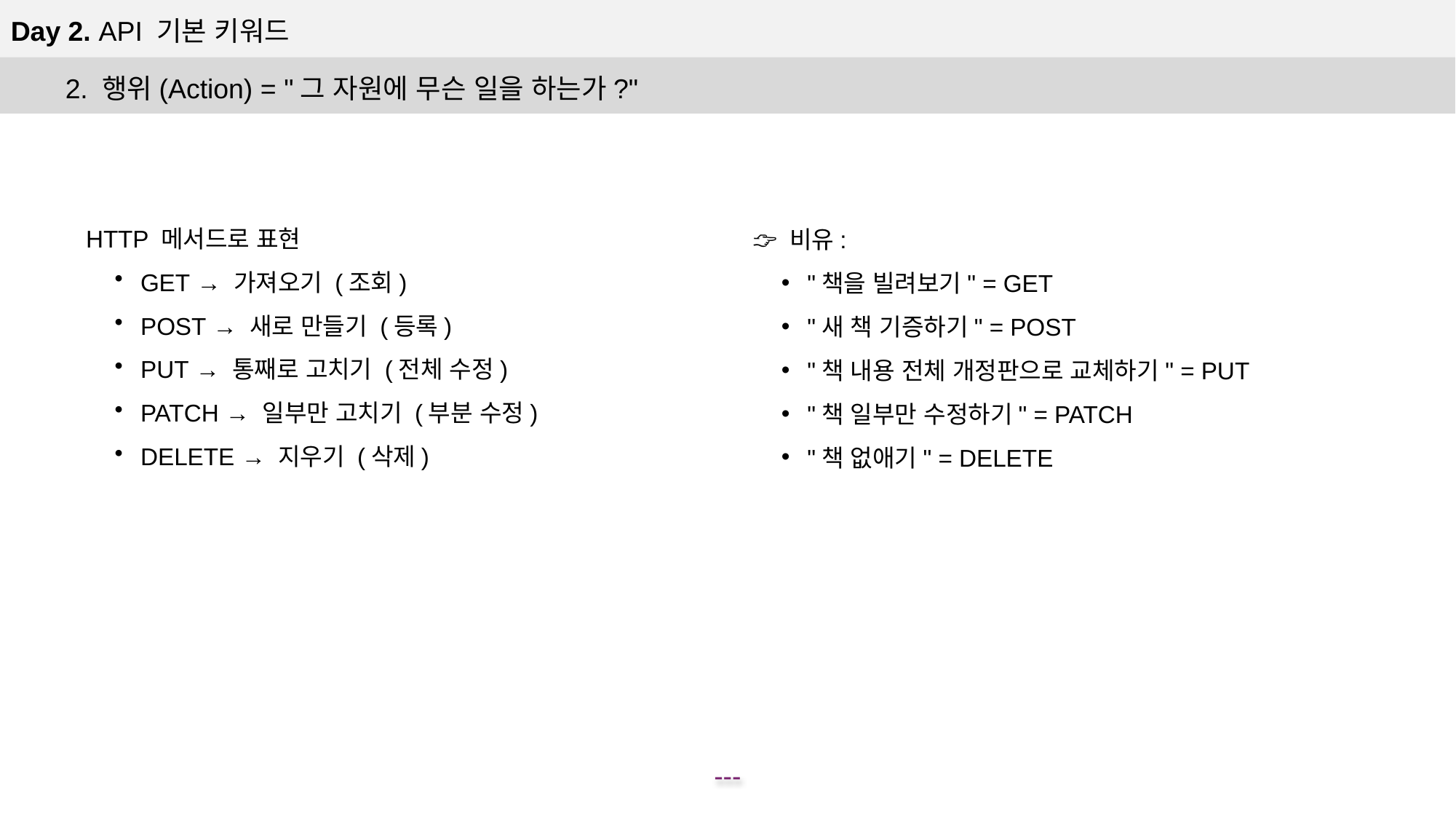

Day 2. API 기본 키워드
2. 행위(Action) = "그 자원에 무슨 일을 하는가?"
HTTP 메서드로 표현
GET → 가져오기 (조회)
POST → 새로 만들기 (등록)
PUT → 통째로 고치기 (전체 수정)
PATCH → 일부만 고치기 (부분 수정)
DELETE → 지우기 (삭제)
👉 비유:
"책을 빌려보기" = GET
"새 책 기증하기" = POST
"책 내용 전체 개정판으로 교체하기" = PUT
"책 일부만 수정하기" = PATCH
"책 없애기" = DELETE
---